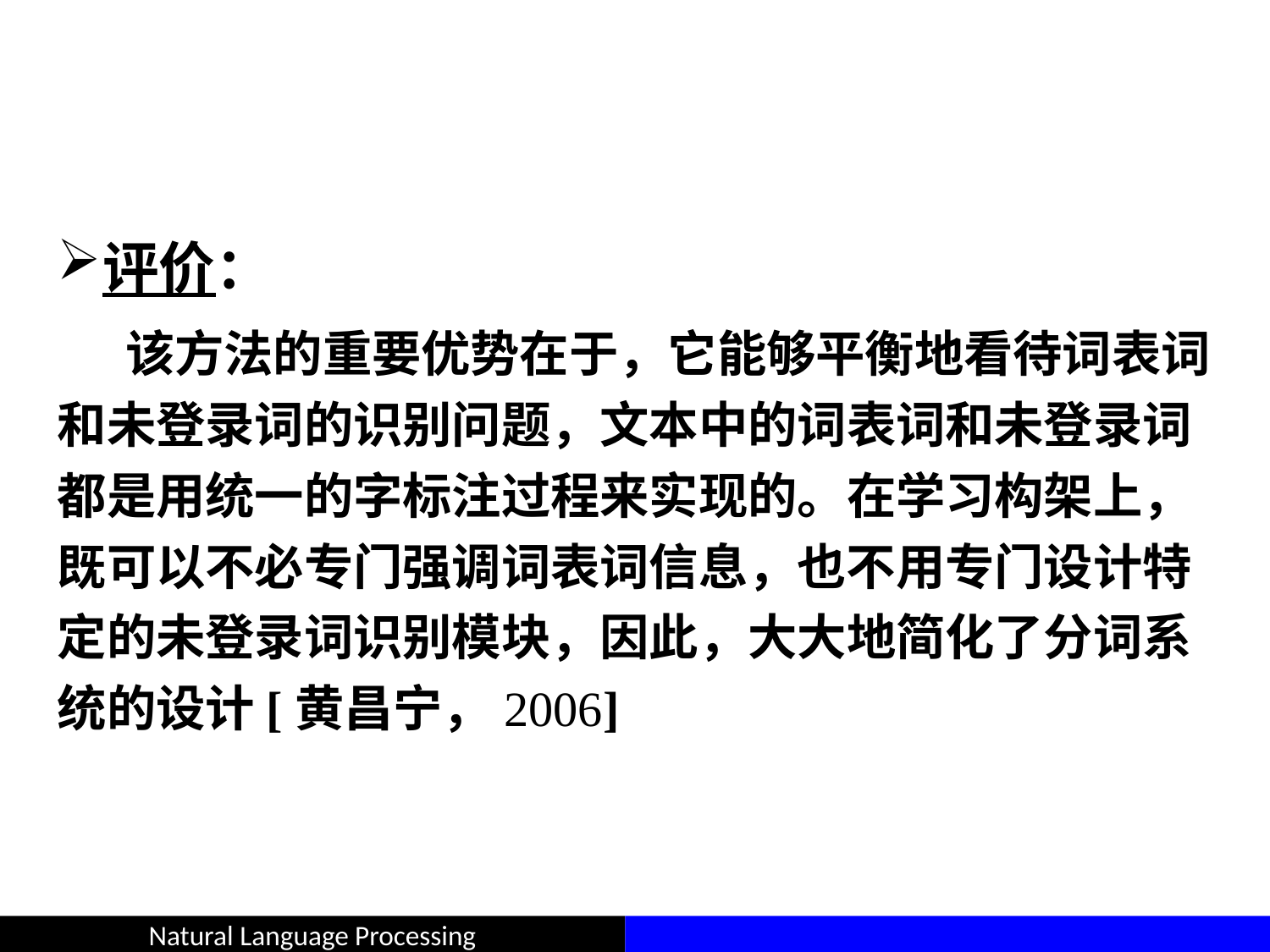

#
评价：
     该方法的重要优势在于，它能够平衡地看待词表词和未登录词的识别问题，文本中的词表词和未登录词都是用统一的字标注过程来实现的。在学习构架上，既可以不必专门强调词表词信息，也不用专门设计特定的未登录词识别模块，因此，大大地简化了分词系统的设计[黄昌宁，2006]